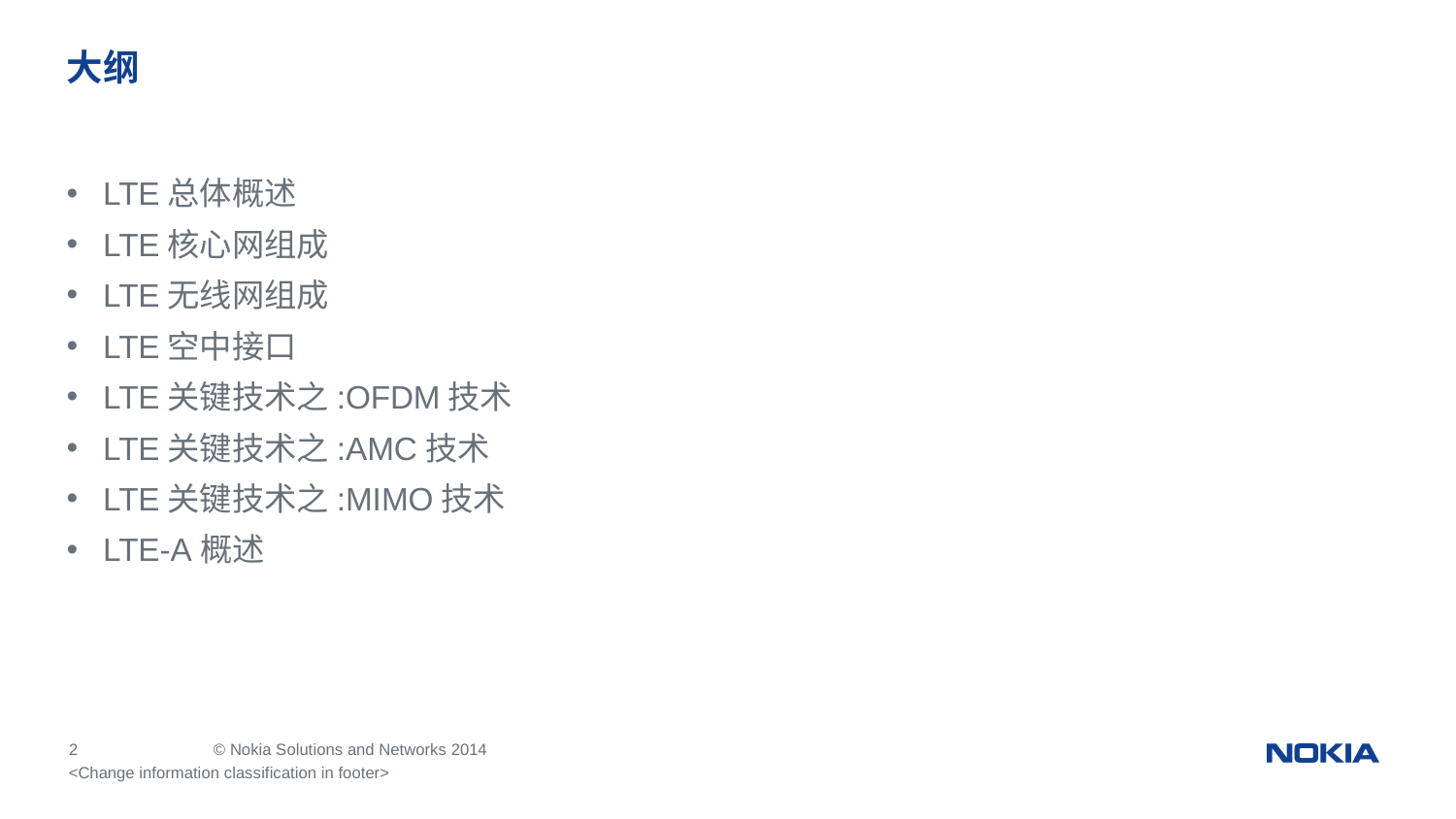

# 大纲

LTE总体概述
LTE核心网组成
LTE无线网组成
LTE空中接口
LTE关键技术之:OFDM技术
LTE关键技术之:AMC技术
LTE关键技术之:MIMO技术
LTE-A概述

<Change information classification in footer>